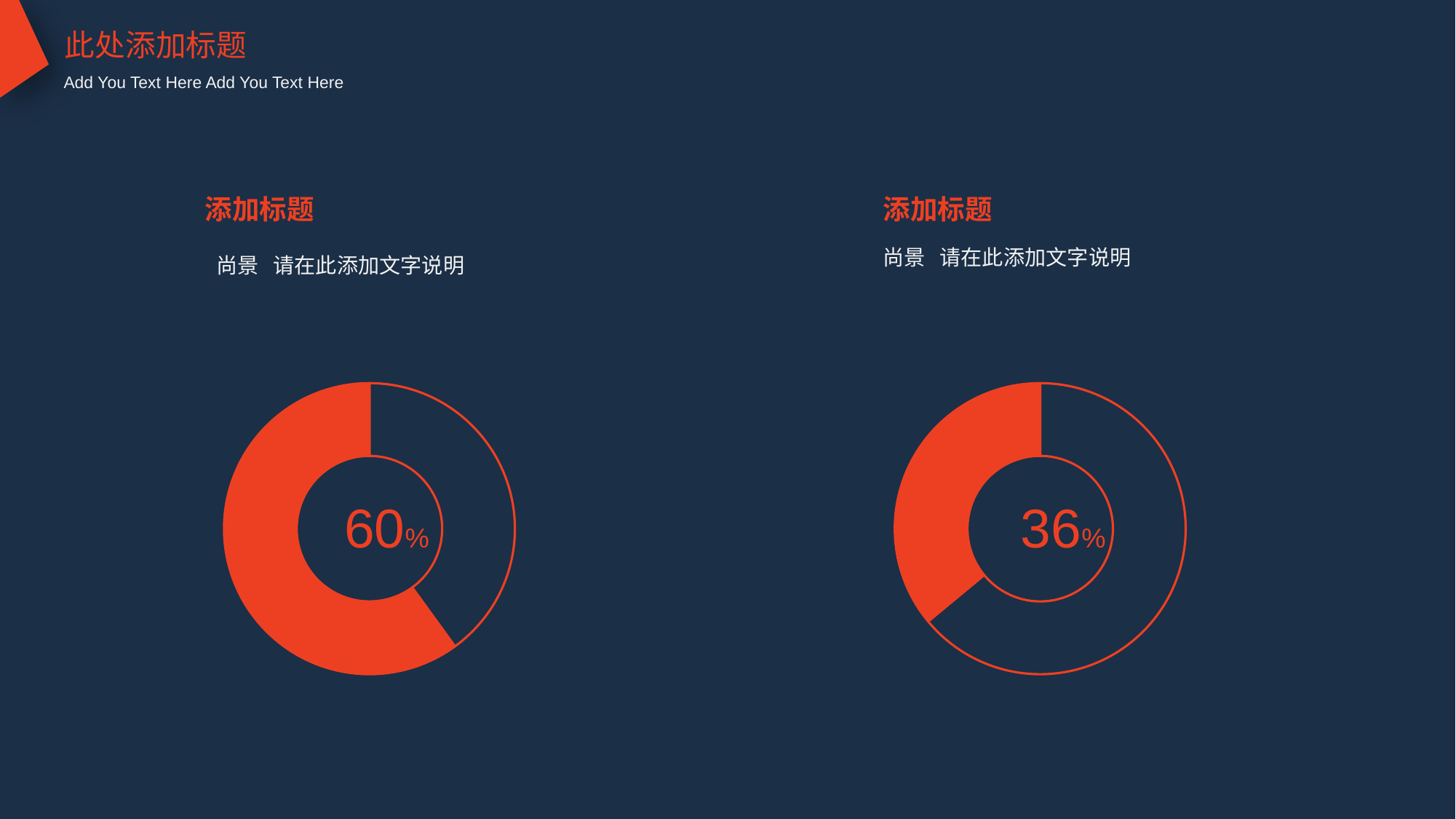

此处添加标题
Add You Text Here Add You Text Here
添加标题
添加标题
尚景   请在此添加文字说明
尚景   请在此添加文字说明

### Chart

| Category | 销售额 |
|---|---|
| 第一季度 | 0.4 |
| 第二季度 | 0.6 |
60%

### Chart

| Category | 销售额 |
|---|---|
| 第一季度 | 0.64 |
| 第二季度 | 0.36 |
36%